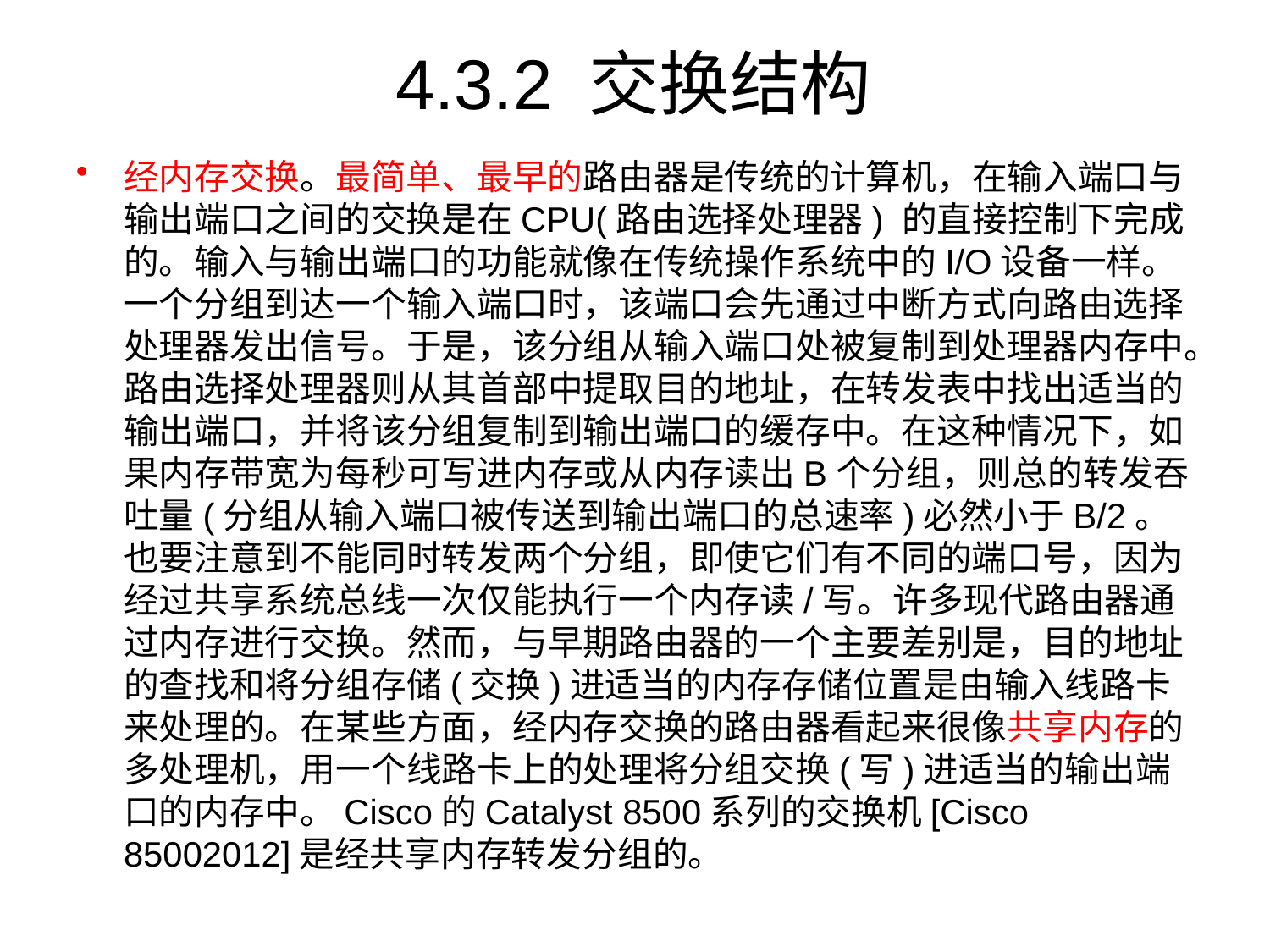

# 4.3.2 交换结构
经内存交换。最简单、最早的路由器是传统的计算机，在输入端口与输出端口之间的交换是在CPU(路由选择处理器) 的直接控制下完成的。输入与输出端口的功能就像在传统操作系统中的I/O设备一样。一个分组到达一个输入端口时，该端口会先通过中断方式向路由选择处理器发出信号。于是，该分组从输入端口处被复制到处理器内存中。路由选择处理器则从其首部中提取目的地址，在转发表中找出适当的输出端口，并将该分组复制到输出端口的缓存中。在这种情况下，如果内存带宽为每秒可写进内存或从内存读出B个分组，则总的转发吞吐量(分组从输入端口被传送到输出端口的总速率)必然小于B/2。也要注意到不能同时转发两个分组，即使它们有不同的端口号，因为经过共享系统总线一次仅能执行一个内存读/写。许多现代路由器通过内存进行交换。然而，与早期路由器的一个主要差别是，目的地址的查找和将分组存储(交换)进适当的内存存储位置是由输入线路卡来处理的。在某些方面，经内存交换的路由器看起来很像共享内存的多处理机，用一个线路卡上的处理将分组交换(写)进适当的输出端口的内存中。Cisco的Catalyst 8500系列的交换机[Cisco 85002012]是经共享内存转发分组的。